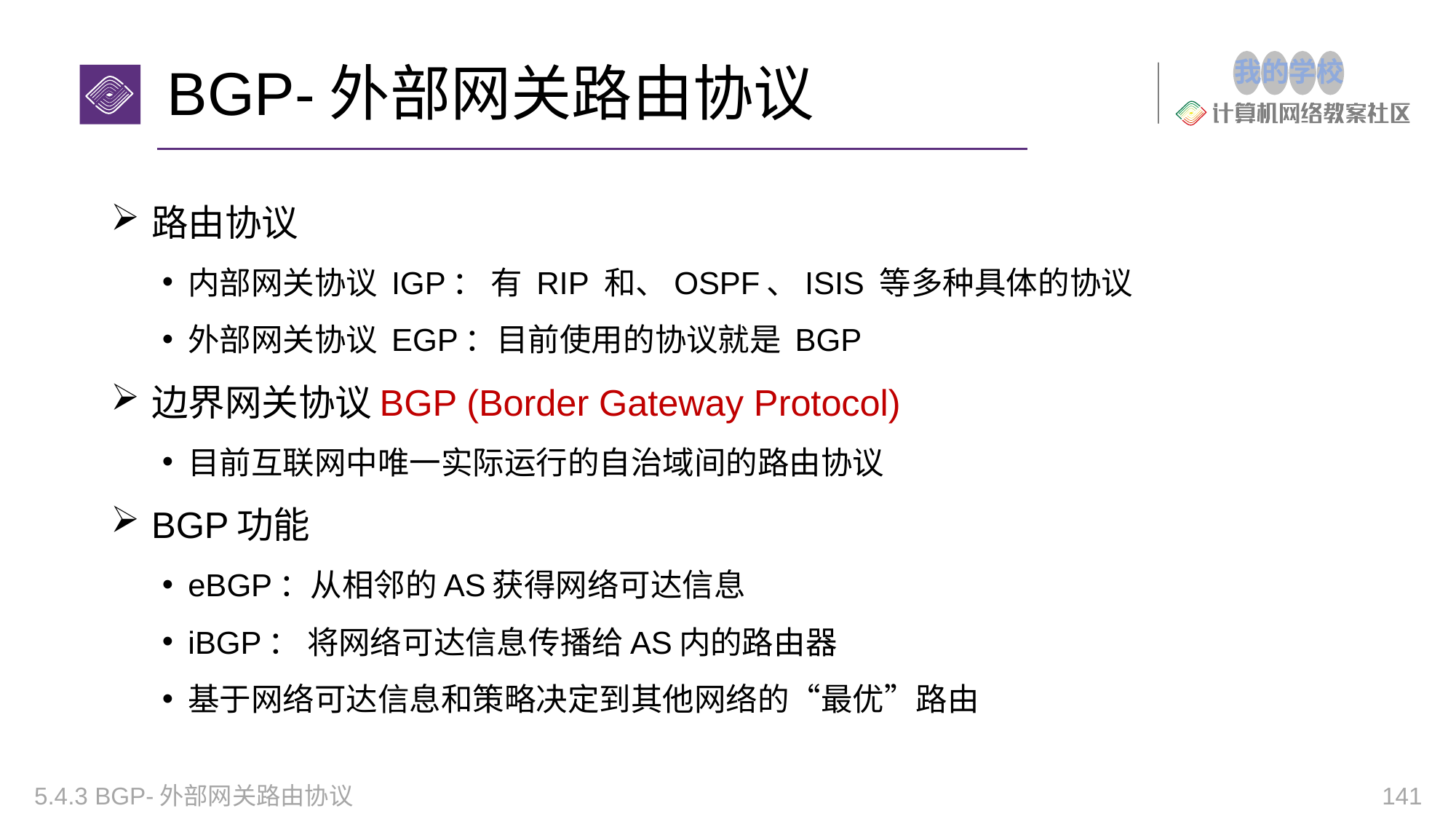

# BGP-外部网关路由协议
路由协议
内部网关协议 IGP： 有 RIP 和、OSPF、ISIS 等多种具体的协议
外部网关协议 EGP：目前使用的协议就是 BGP
边界网关协议BGP (Border Gateway Protocol)
目前互联网中唯一实际运行的自治域间的路由协议
BGP功能
eBGP：从相邻的AS获得网络可达信息
iBGP： 将网络可达信息传播给AS内的路由器
基于网络可达信息和策略决定到其他网络的“最优”路由

5.4.3 BGP-外部网关路由协议
141